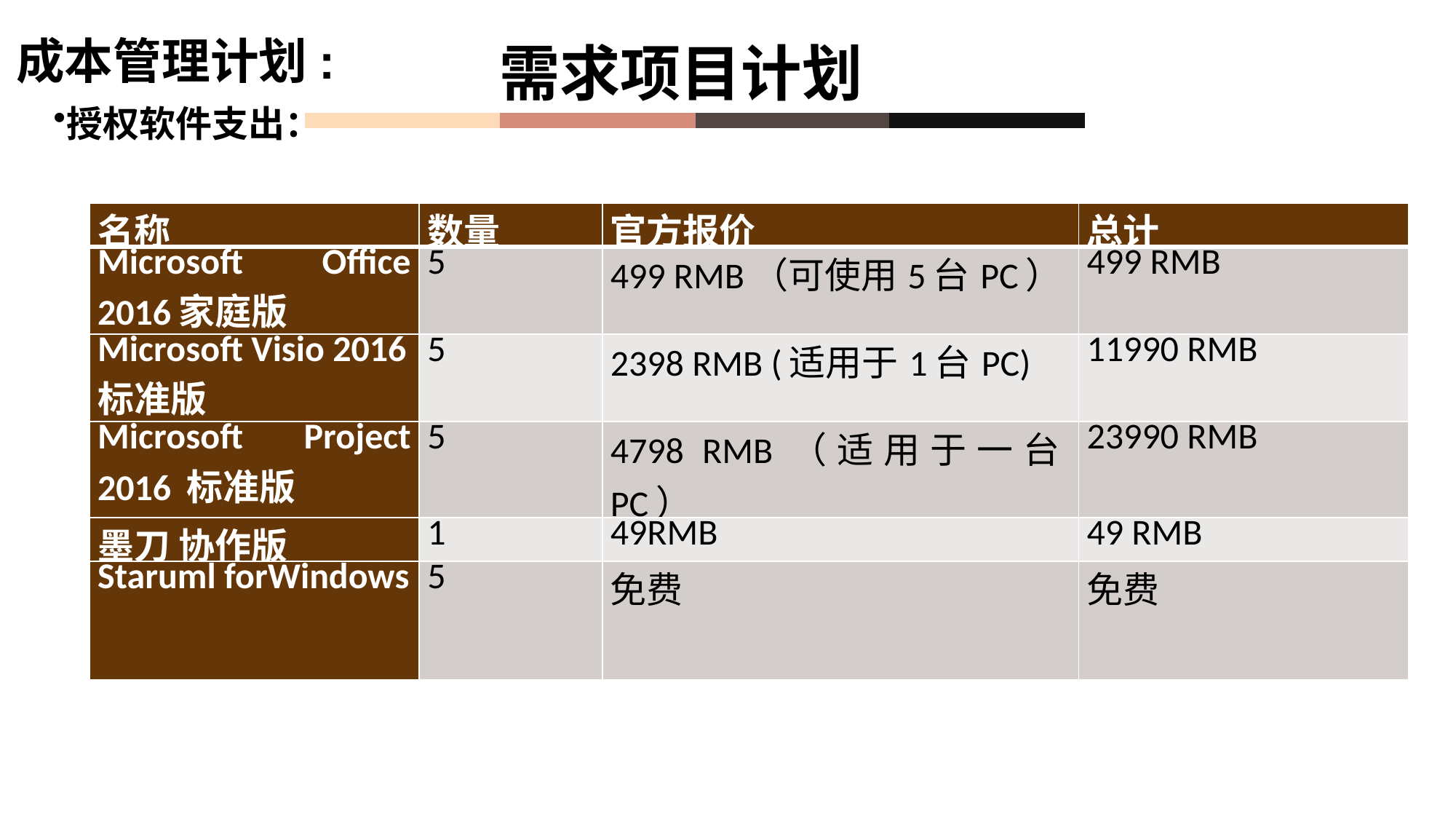

成本管理计划:
需求项目计划
授权软件支出：
| 名称 | 数量 | 官方报价 | 总计 |
| --- | --- | --- | --- |
| Microsoft Office 2016家庭版 | 5 | 499 RMB（可使用5台PC） | 499 RMB |
| Microsoft Visio 2016标准版 | 5 | 2398 RMB (适用于1台PC) | 11990 RMB |
| Microsoft Project 2016 标准版 | 5 | 4798 RMB（适用于一台PC） | 23990 RMB |
| 墨刀 协作版 | 1 | 49RMB | 49 RMB |
| Staruml forWindows | 5 | 免费 | 免费 |